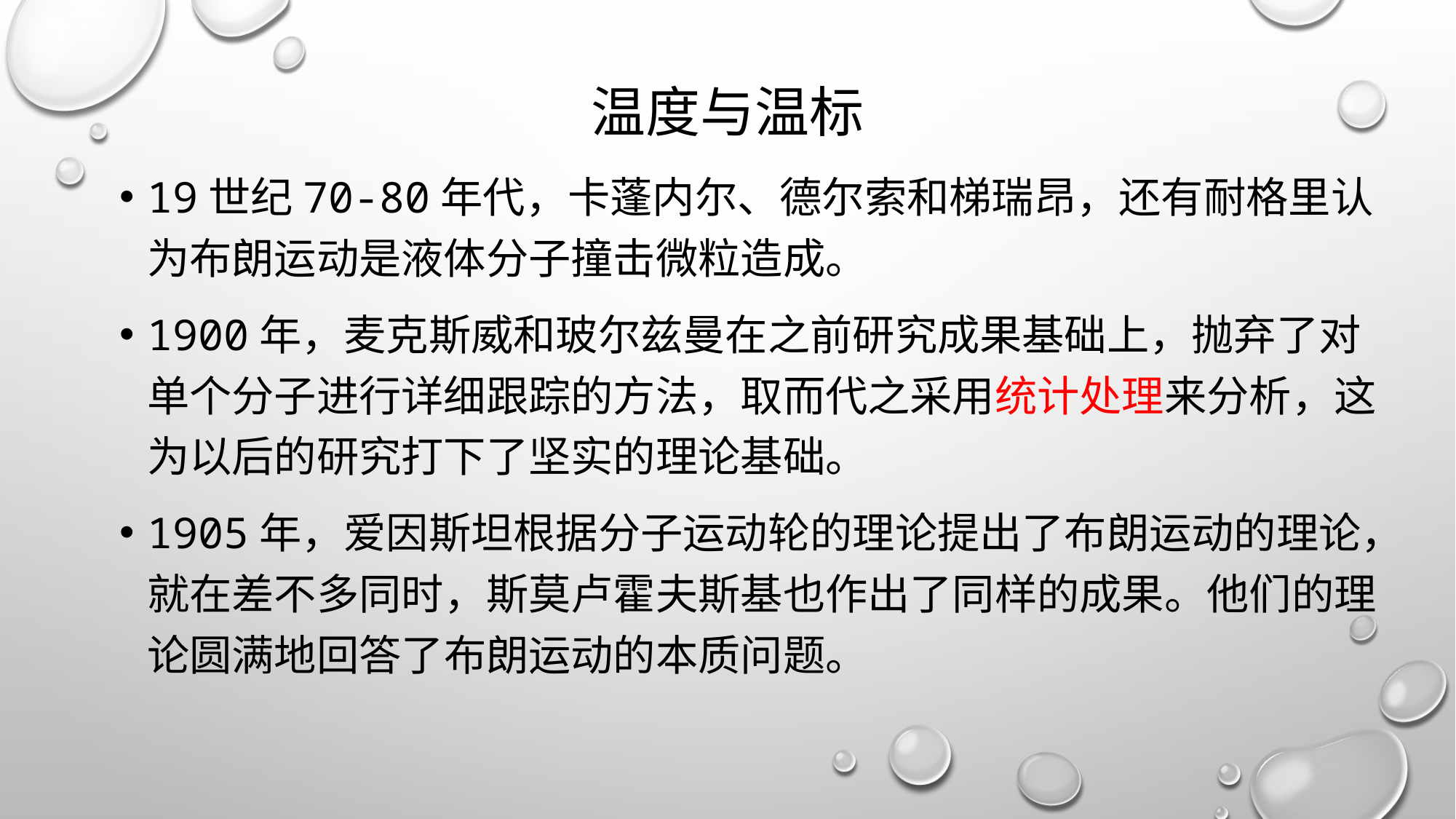

# 温度与温标
19世纪70-80年代，卡蓬内尔、德尔索和梯瑞昂，还有耐格里认为布朗运动是液体分子撞击微粒造成。
1900年，麦克斯威和玻尔兹曼在之前研究成果基础上，抛弃了对单个分子进行详细跟踪的方法，取而代之采用统计处理来分析，这为以后的研究打下了坚实的理论基础。
1905年，爱因斯坦根据分子运动轮的理论提出了布朗运动的理论，就在差不多同时，斯莫卢霍夫斯基也作出了同样的成果。他们的理论圆满地回答了布朗运动的本质问题。